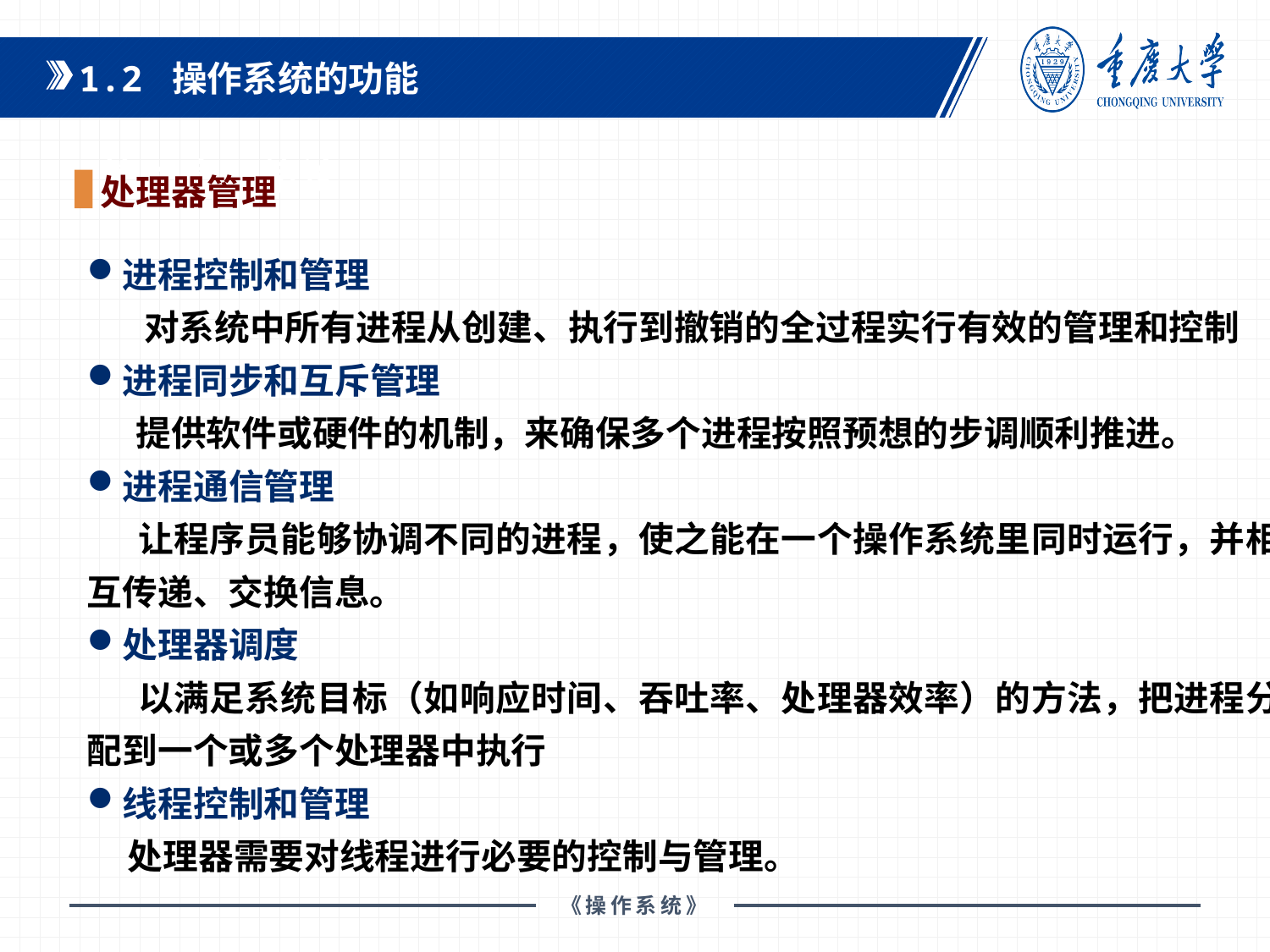

1.2 操作系统的功能
第1章   绪论
处理器管理

进程控制和管理
      对系统中所有进程从创建、执行到撤销的全过程实行有效的管理和控制
进程同步和互斥管理
     提供软件或硬件的机制，来确保多个进程按照预想的步调顺利推进。
进程通信管理
     让程序员能够协调不同的进程，使之能在一个操作系统里同时运行，并相互传递、交换信息。
处理器调度
     以满足系统目标（如响应时间、吞吐率、处理器效率）的方法，把进程分配到一个或多个处理器中执行
线程控制和管理
    处理器需要对线程进行必要的控制与管理。